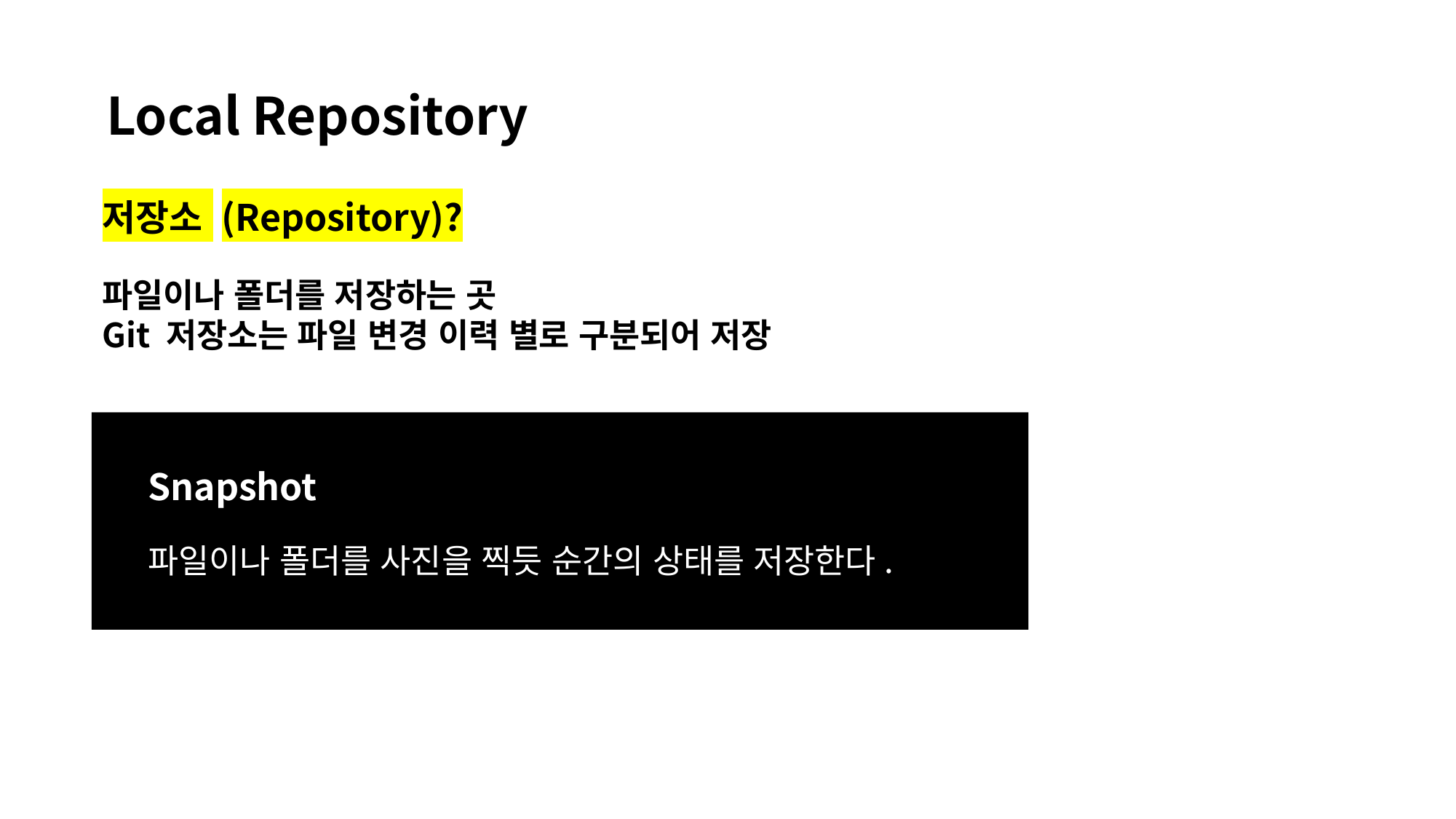

Local Repository
저장소 (Repository)?
파일이나 폴더를 저장하는 곳
Git 저장소는 파일 변경 이력 별로 구분되어 저장

Snapshot
파일이나 폴더를 사진을 찍듯 순간의 상태를 저장한다.